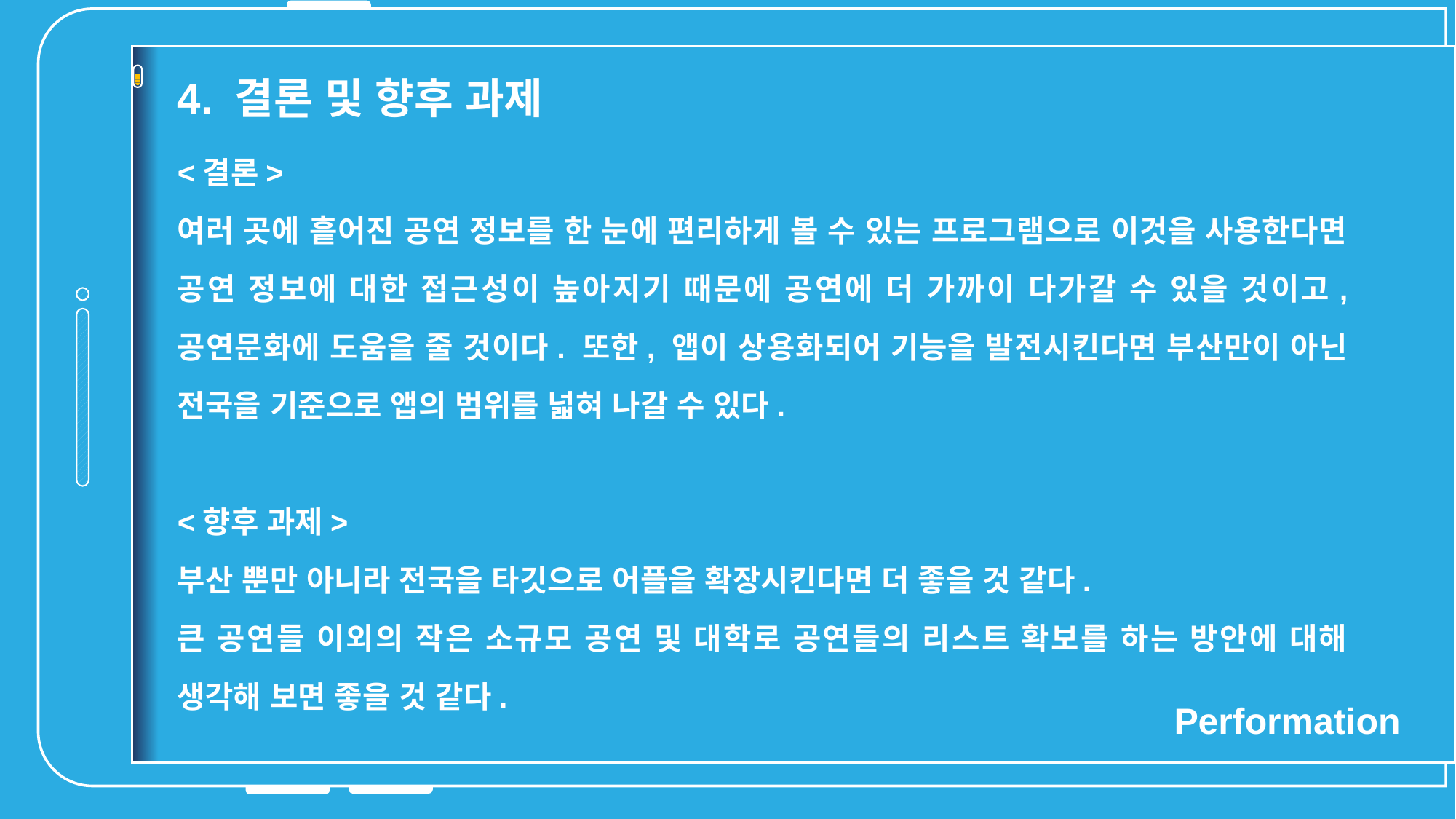

4. 결론 및 향후 과제
<결론>
여러 곳에 흩어진 공연 정보를 한 눈에 편리하게 볼 수 있는 프로그램으로 이것을 사용한다면 공연 정보에 대한 접근성이 높아지기 때문에 공연에 더 가까이 다가갈 수 있을 것이고, 공연문화에 도움을 줄 것이다. 또한, 앱이 상용화되어 기능을 발전시킨다면 부산만이 아닌 전국을 기준으로 앱의 범위를 넓혀 나갈 수 있다.

<향후 과제>
부산 뿐만 아니라 전국을 타깃으로 어플을 확장시킨다면 더 좋을 것 같다.
큰 공연들 이외의 작은 소규모 공연 및 대학로 공연들의 리스트 확보를 하는 방안에 대해 생각해 보면 좋을 것 같다.
Performation